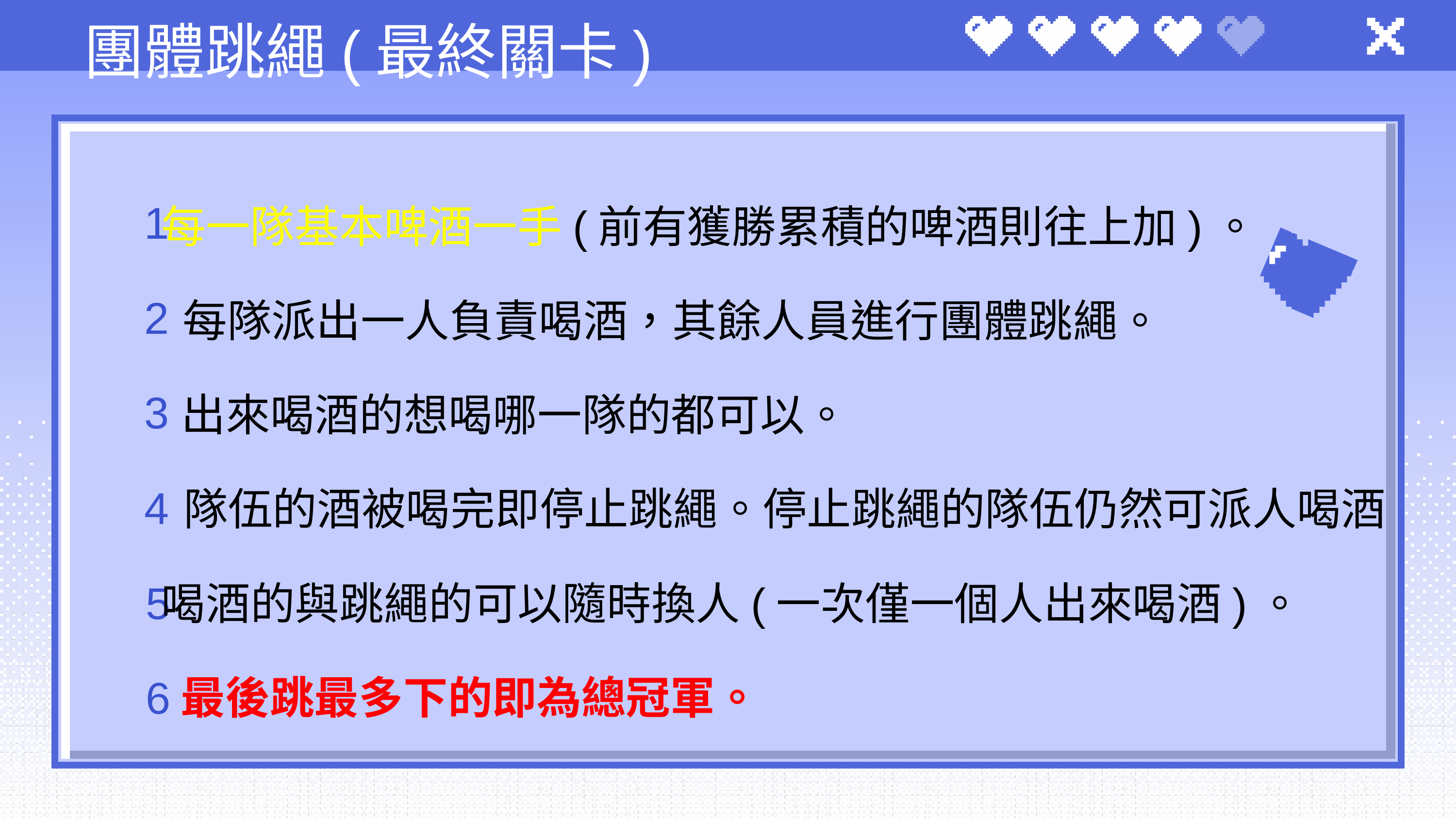

團體跳繩(最終關卡)

1
每一隊基本啤酒一手(前有獲勝累積的啤酒則往上加)。

2
每隊派出一人負責喝酒，其餘人員進行團體跳繩。
3
出來喝酒的想喝哪一隊的都可以。

4
隊伍的酒被喝完即停止跳繩。停止跳繩的隊伍仍然可派人喝酒
5
喝酒的與跳繩的可以隨時換人(一次僅一個人出來喝酒)。
最後跳最多下的即為總冠軍。
6